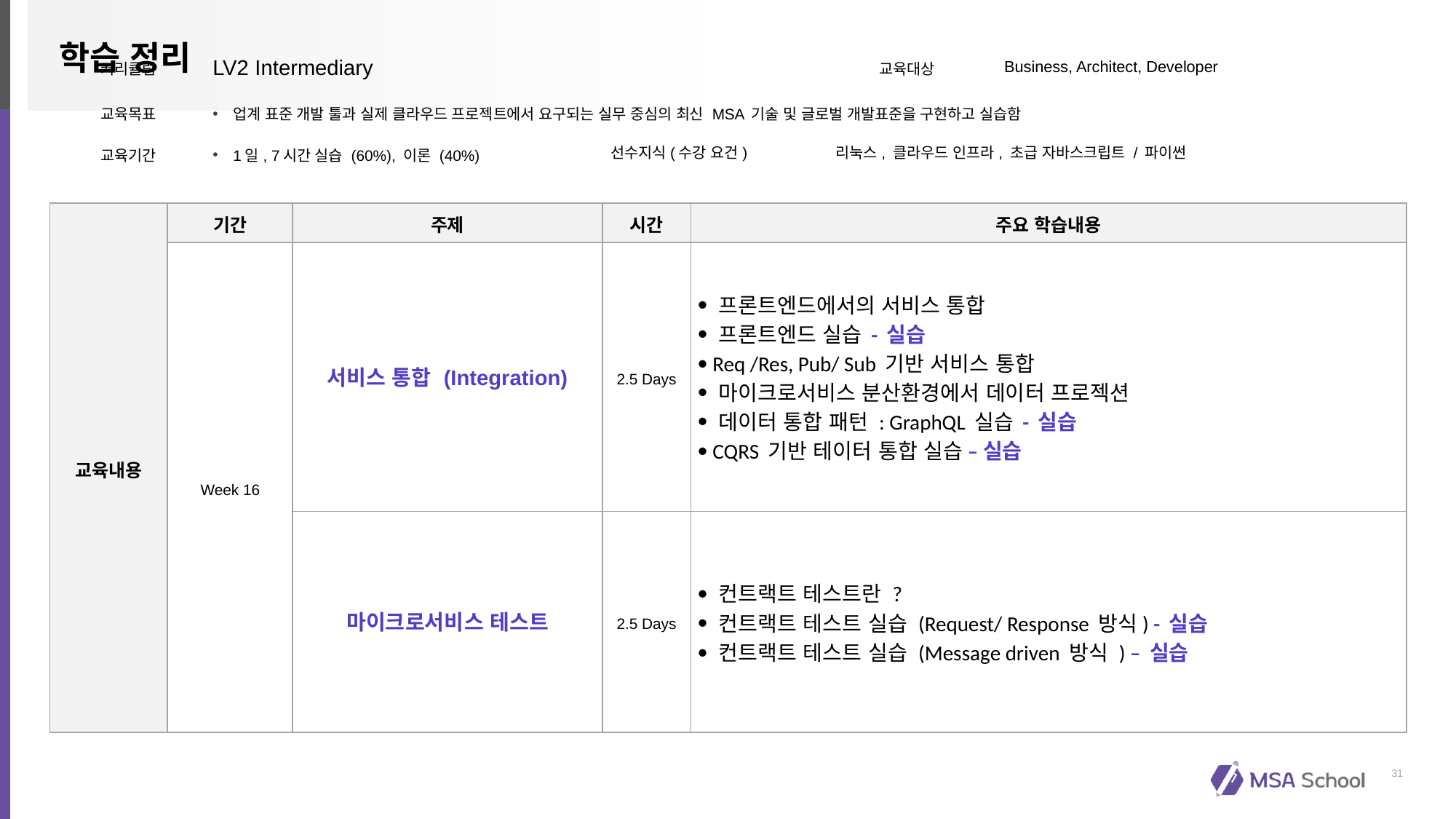

| 커리큘럼 | LV2 Intermediary |  | 교육대상 | Business, Architect, Developer |
| --- | --- | --- | --- | --- |
| 교육목표 | 업계 표준 개발 툴과 실제 클라우드 프로젝트에서 요구되는 실무 중심의 최신 MSA 기술 및 글로벌 개발표준을 구현하고 실습함 |  |  |  |
| 교육기간 | 1일, 7시간 실습 (60%), 이론 (40%) | 선수지식(수강 요건) | 리눅스, 클라우드 인프라, 초급 자바스크립트 / 파이썬 |  |
| 교육내용 | 기간 | 주제 | 시간 | 주요 학습내용 |
| --- | --- | --- | --- | --- |
|  | Week 16 | 서비스 통합 (Integration) | 2.5 Days | 프론트엔드에서의 서비스 통합 프론트엔드 실습 - 실습 Req /Res, Pub/ Sub 기반 서비스 통합 마이크로서비스 분산환경에서 데이터 프로젝션 데이터 통합 패턴 : GraphQL 실습 - 실습 CQRS 기반 테이터 통합 실습 – 실습 |
|  |  | 마이크로서비스 테스트 | 2.5 Days | 컨트랙트 테스트란 ? 컨트랙트 테스트 실습 (Request/ Response 방식) - 실습 컨트랙트 테스트 실습 (Message driven 방식 ) – 실습 |